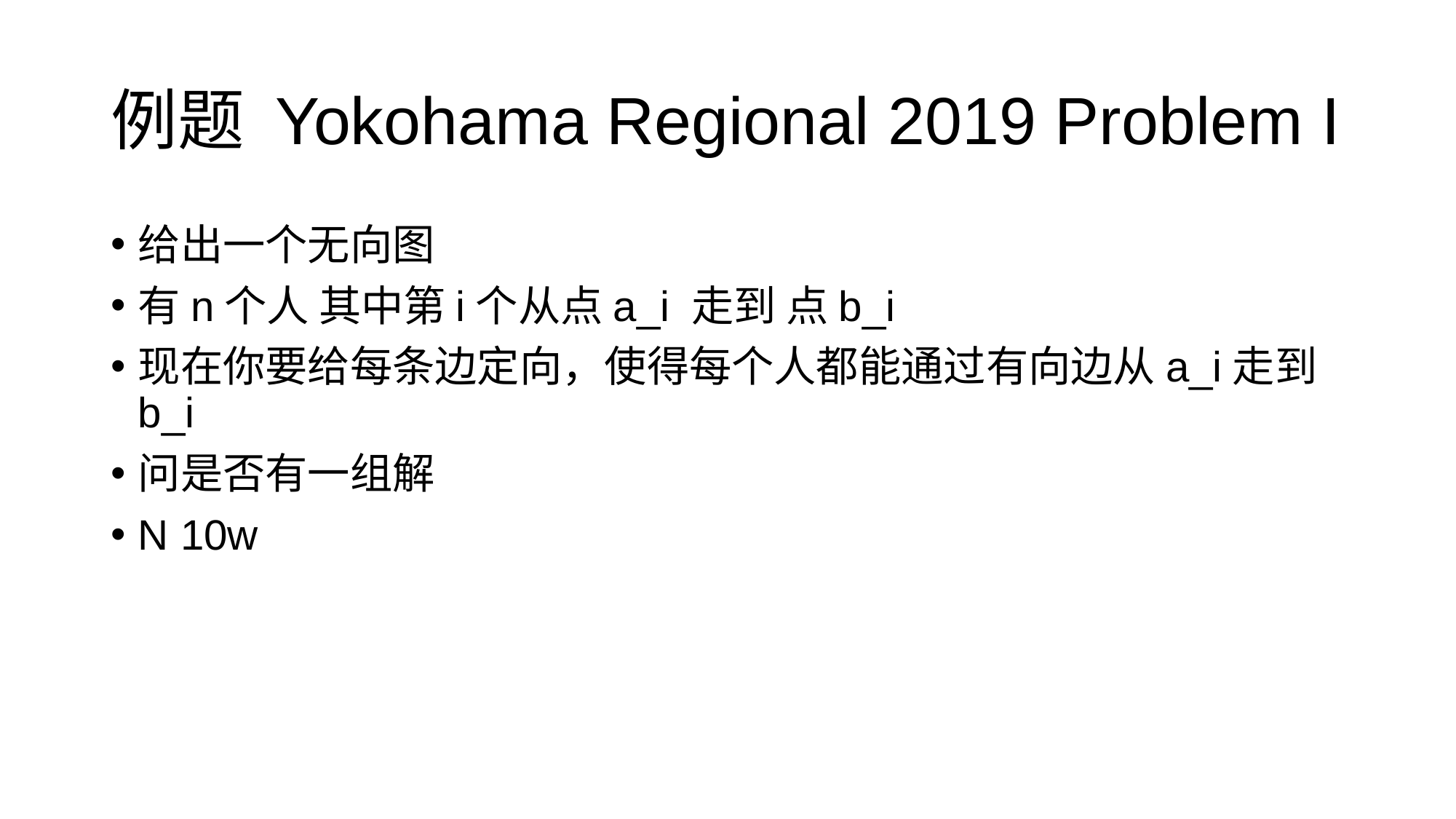

# 例题 Yokohama Regional 2019 Problem I
给出一个无向图
有n个人 其中第i个从点a_i 走到 点b_i
现在你要给每条边定向，使得每个人都能通过有向边从a_i走到b_i
问是否有一组解
N 10w